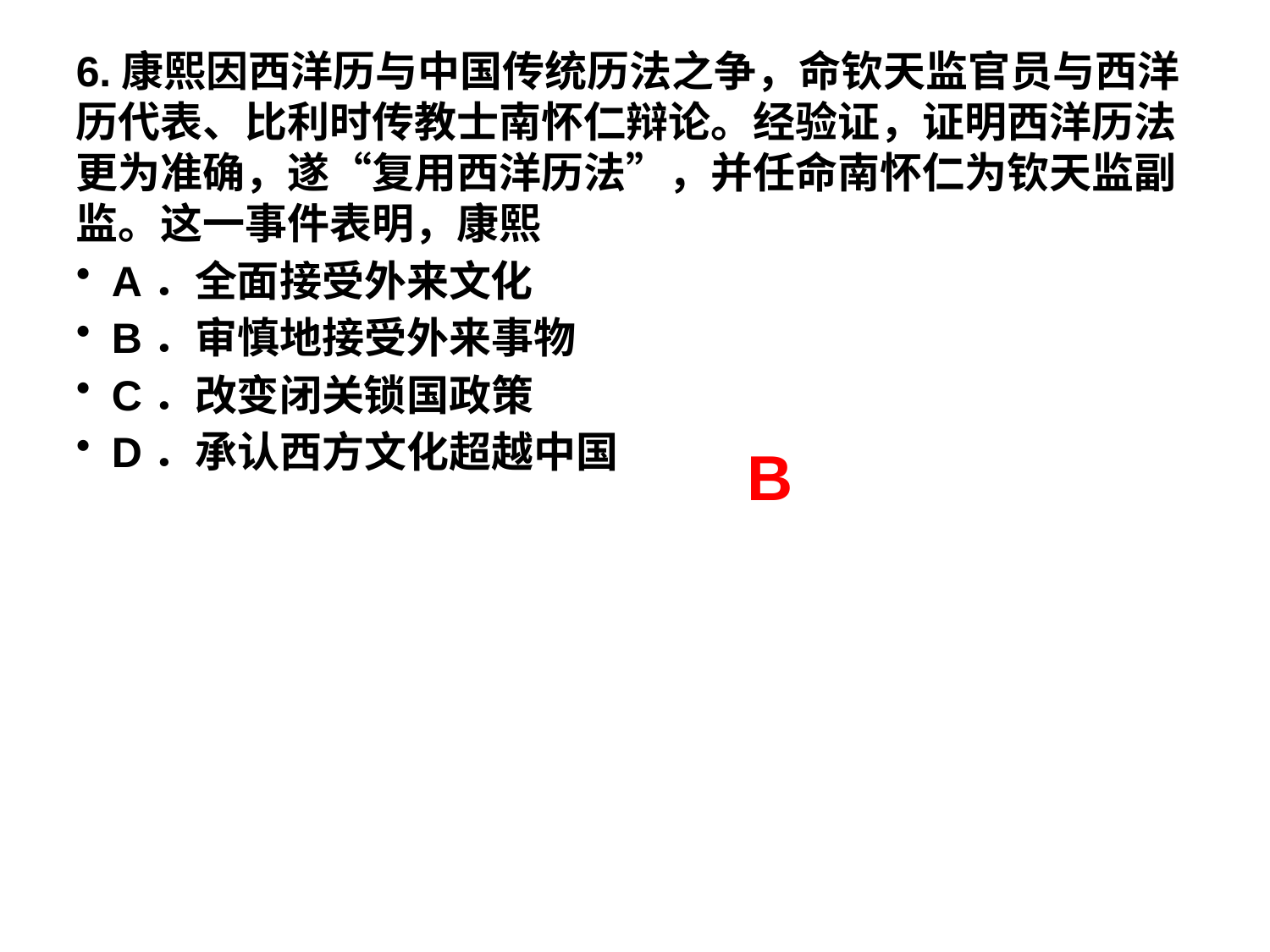

# 6.康熙因西洋历与中国传统历法之争，命钦天监官员与西洋历代表、比利时传教士南怀仁辩论。经验证，证明西洋历法更为准确，遂“复用西洋历法”，并任命南怀仁为钦天监副监。这一事件表明，康熙
A．全面接受外来文化
B．审慎地接受外来事物
C．改变闭关锁国政策
D．承认西方文化超越中国
B